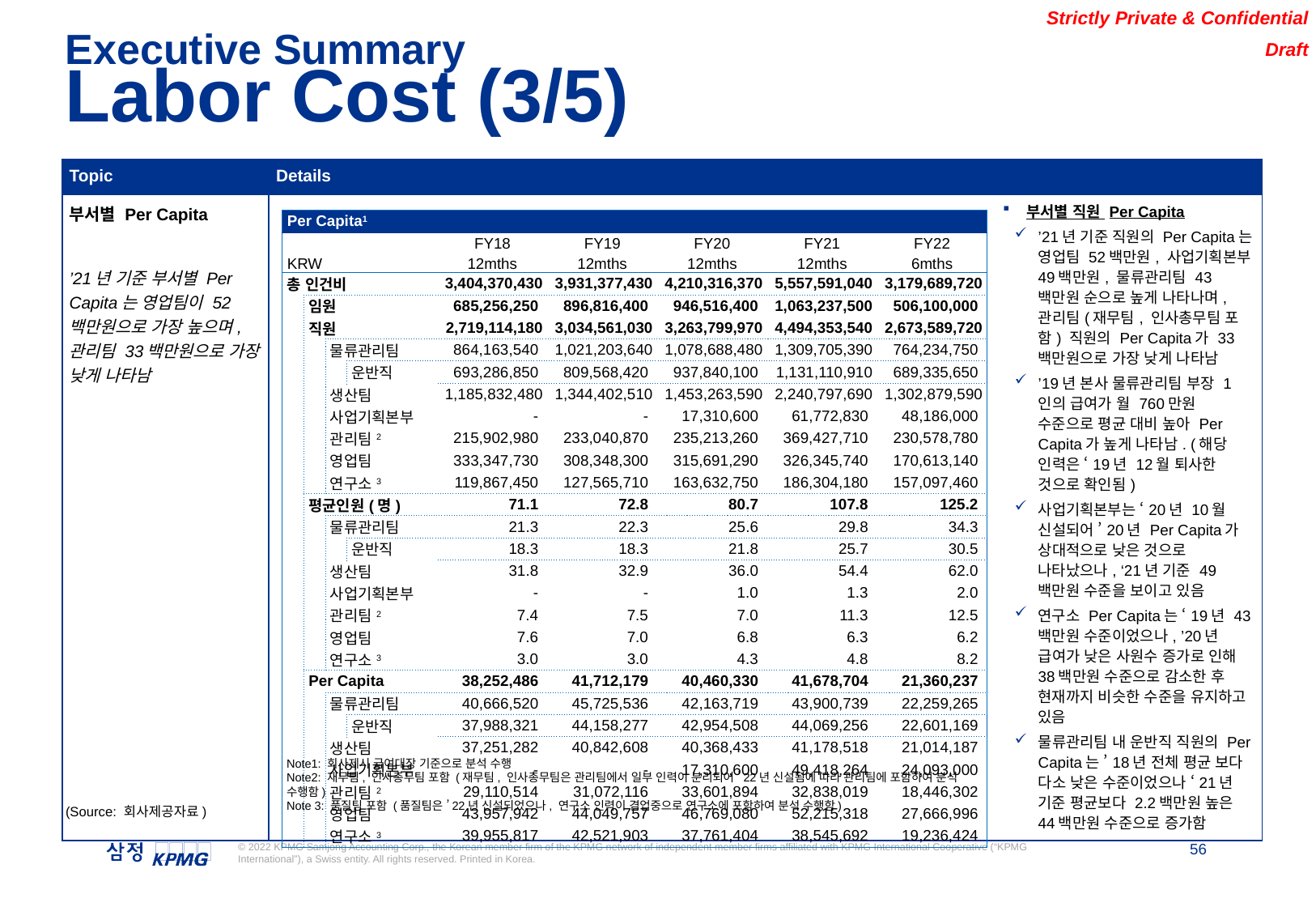

Executive Summary
Labor Cost (3/5)
| Topic | Details |
| --- | --- |
| 부서별 Per Capita ’21년 기준 부서별 Per Capita는 영업팀이 52백만원으로 가장 높으며, 관리팀 33백만원으로 가장 낮게 나타남 | 부서별 직원 Per Capita ’21년 기준 직원의 Per Capita는 영업팀 52백만원, 사업기획본부 49백만원, 물류관리팀 43백만원 순으로 높게 나타나며, 관리팀(재무팀, 인사총무팀 포함) 직원의 Per Capita가 33백만원으로 가장 낮게 나타남 ’19년 본사 물류관리팀 부장 1인의 급여가 월 760만원 수준으로 평균 대비 높아 Per Capita가 높게 나타남. (해당 인력은 ‘19년 12월 퇴사한 것으로 확인됨) 사업기획본부는 ‘20년 10월 신설되어 ’20년 Per Capita가 상대적으로 낮은 것으로 나타났으나, ‘21년 기준 49백만원 수준을 보이고 있음 연구소 Per Capita는 ‘19년 43백만원 수준이었으나, ’20년 급여가 낮은 사원수 증가로 인해 38백만원 수준으로 감소한 후 현재까지 비슷한 수준을 유지하고 있음 물류관리팀 내 운반직 직원의 Per Capita는 ’18년 전체 평균 보다 다소 낮은 수준이었으나 ‘21년 기준 평균보다 2.2백만원 높은 44백만원 수준으로 증가함 |
| Per Capita1 |  |  |  |  |  |  |  |  |
| --- | --- | --- | --- | --- | --- | --- | --- | --- |
|  |  |  |  | FY18 | FY19 | FY20 | FY21 | FY22 |
| KRW |  |  |  | 12mths | 12mths | 12mths | 12mths | 6mths |
| 총 인건비 |  |  |  | 3,404,370,430 | 3,931,377,430 | 4,210,316,370 | 5,557,591,040 | 3,179,689,720 |
|  | 임원 |  |  | 685,256,250 | 896,816,400 | 946,516,400 | 1,063,237,500 | 506,100,000 |
|  | 직원 |  |  | 2,719,114,180 | 3,034,561,030 | 3,263,799,970 | 4,494,353,540 | 2,673,589,720 |
|  |  | 물류관리팀 |  | 864,163,540 | 1,021,203,640 | 1,078,688,480 | 1,309,705,390 | 764,234,750 |
|  |  |  | 운반직 | 693,286,850 | 809,568,420 | 937,840,100 | 1,131,110,910 | 689,335,650 |
|  |  | 생산팀 |  | 1,185,832,480 | 1,344,402,510 | 1,453,263,590 | 2,240,797,690 | 1,302,879,590 |
|  |  | 사업기획본부 |  | - | - | 17,310,600 | 61,772,830 | 48,186,000 |
|  |  | 관리팀2 |  | 215,902,980 | 233,040,870 | 235,213,260 | 369,427,710 | 230,578,780 |
|  |  | 영업팀 |  | 333,347,730 | 308,348,300 | 315,691,290 | 326,345,740 | 170,613,140 |
|  |  | 연구소3 |  | 119,867,450 | 127,565,710 | 163,632,750 | 186,304,180 | 157,097,460 |
|  | 평균인원(명) |  |  | 71.1 | 72.8 | 80.7 | 107.8 | 125.2 |
|  |  | 물류관리팀 |  | 21.3 | 22.3 | 25.6 | 29.8 | 34.3 |
|  |  |  | 운반직 | 18.3 | 18.3 | 21.8 | 25.7 | 30.5 |
|  |  | 생산팀 |  | 31.8 | 32.9 | 36.0 | 54.4 | 62.0 |
|  |  | 사업기획본부 |  | - | - | 1.0 | 1.3 | 2.0 |
|  |  | 관리팀2 |  | 7.4 | 7.5 | 7.0 | 11.3 | 12.5 |
|  |  | 영업팀 |  | 7.6 | 7.0 | 6.8 | 6.3 | 6.2 |
|  |  | 연구소3 |  | 3.0 | 3.0 | 4.3 | 4.8 | 8.2 |
|  | Per Capita |  |  | 38,252,486 | 41,712,179 | 40,460,330 | 41,678,704 | 21,360,237 |
|  |  | 물류관리팀 |  | 40,666,520 | 45,725,536 | 42,163,719 | 43,900,739 | 22,259,265 |
|  |  |  | 운반직 | 37,988,321 | 44,158,277 | 42,954,508 | 44,069,256 | 22,601,169 |
|  |  | 생산팀 |  | 37,251,282 | 40,842,608 | 40,368,433 | 41,178,518 | 21,014,187 |
|  |  | 사업기획본부 |  | - | - | 17,310,600 | 49,418,264 | 24,093,000 |
|  |  | 관리팀2 |  | 29,110,514 | 31,072,116 | 33,601,894 | 32,838,019 | 18,446,302 |
|  |  | 영업팀 |  | 43,957,942 | 44,049,757 | 46,769,080 | 52,215,318 | 27,666,996 |
|  |  | 연구소3 |  | 39,955,817 | 42,521,903 | 37,761,404 | 38,545,692 | 19,236,424 |
Note1: 회사제시 급여대장 기준으로 분석 수행
Note2: 재무팀, 인사총무팀 포함 (재무팀, 인사총무팀은 관리팀에서 일부 인력이 분리되어 ’22년 신설됨에 따라 관리팀에 포함하여 분석 수행함)
Note 3: 품질팀 포함 (품질팀은 ’22년 신설되었으나, 연구소 인력이 겸업중으로 연구소에 포함하여 분석 수행함)
(Source: 회사제공자료)